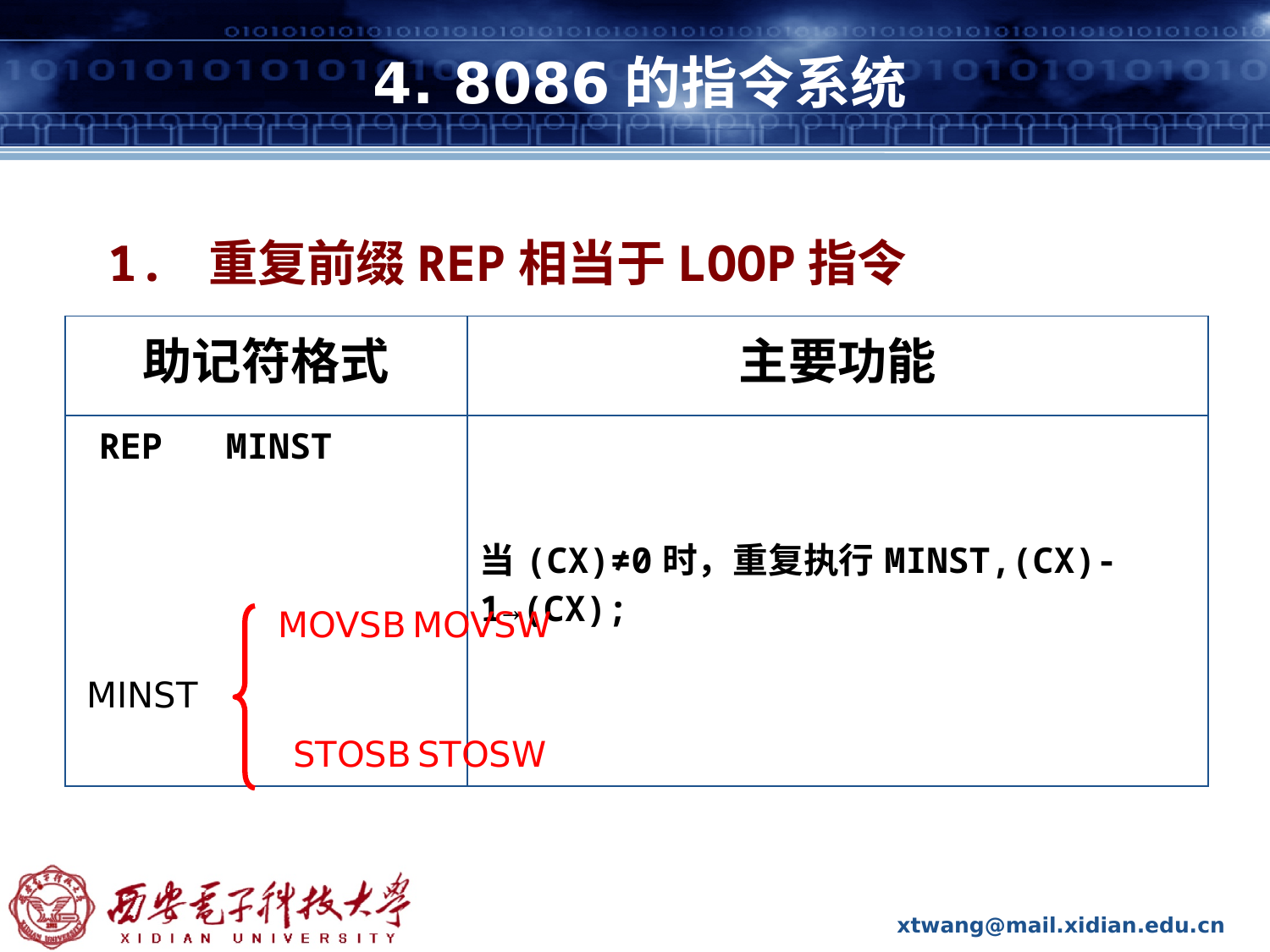

# 4. 8086的指令系统
1. 重复前缀REP相当于LOOP指令
| 助记符格式 | 主要功能 |
| --- | --- |
| REP MINST | 当(CX)≠0时，重复执行MINST,(CX)-1→(CX); |
MOVSB
MOVSW

MINST
STOSB
STOSW